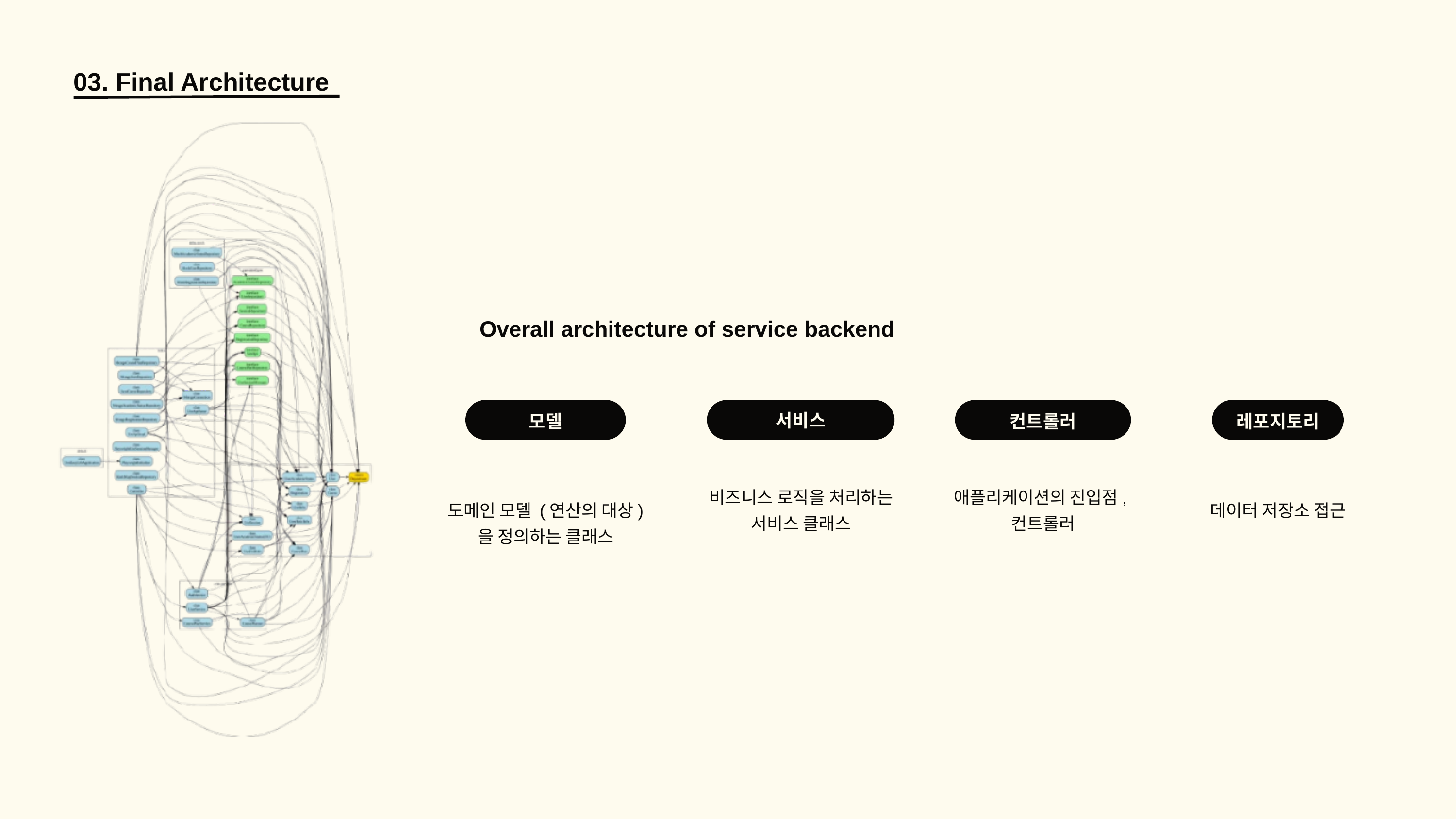

03. Final Architecture

Overall architecture of service backend

모델

컨트롤러

레포지토리
서비스
비즈니스 로직을 처리하는 서비스 클래스
애플리케이션의 진입점,
컨트롤러
도메인 모델 (연산의 대상) 을 정의하는 클래스
데이터 저장소 접근